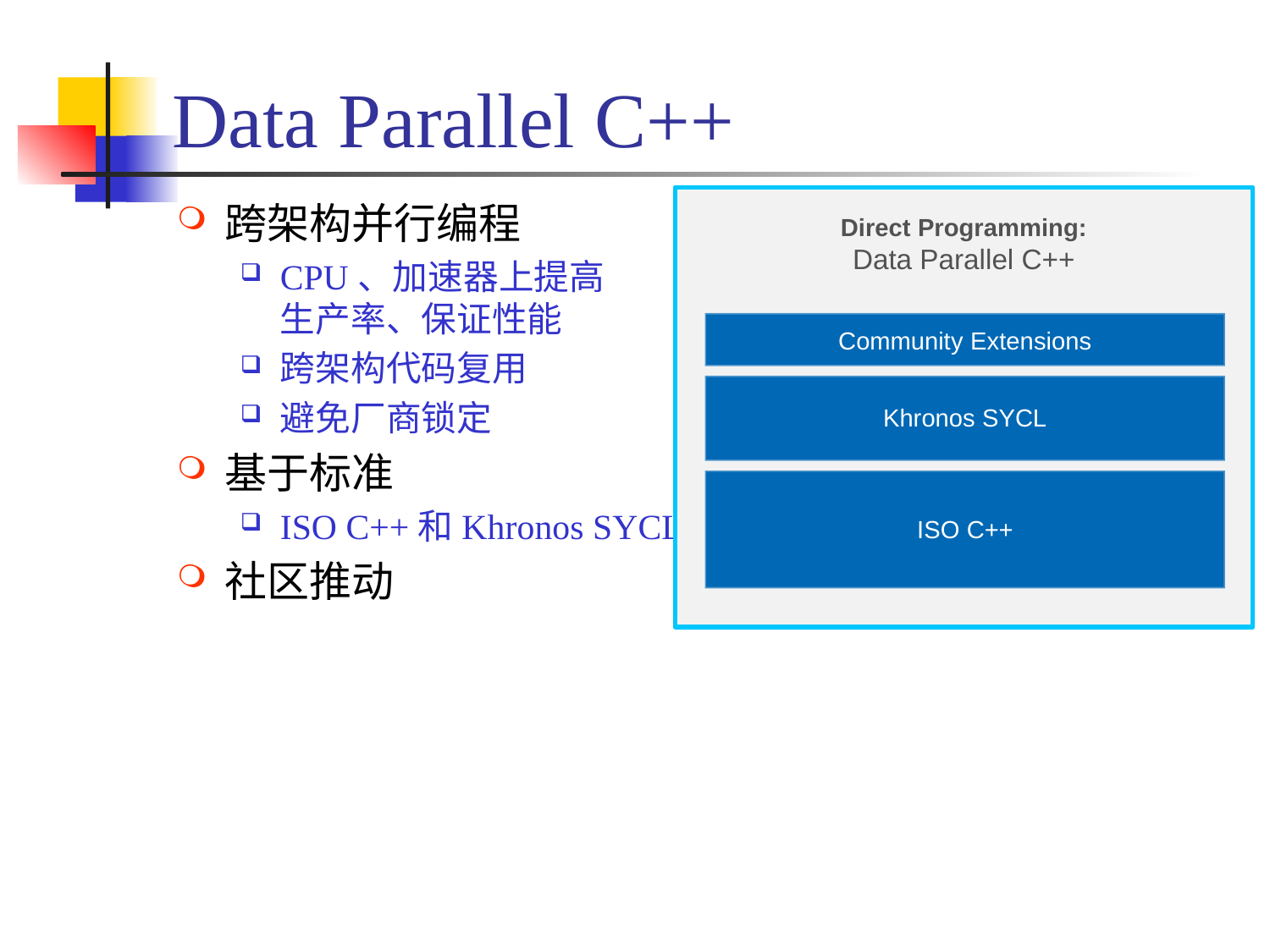

# Data Parallel C++

跨架构并行编程
CPU、加速器上提高
生产率、保证性能
跨架构代码复用
避免厂商锁定
基于标准
ISO C++和Khronos SYCL
社区推动
Direct Programming:
Data Parallel C++

Community Extensions

Khronos SYCL

ISO C++